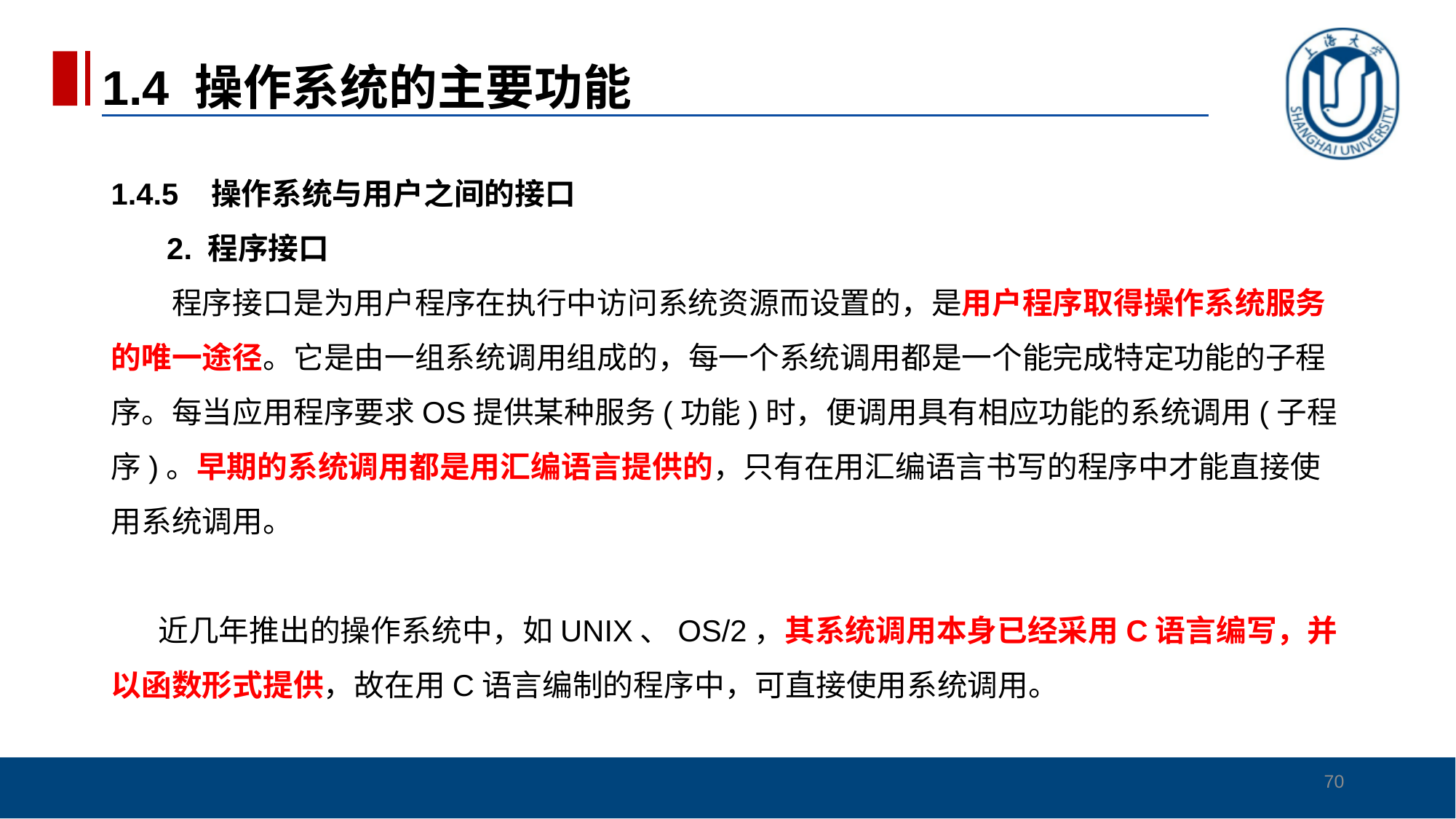

1.4 操作系统的主要功能
# 1.4.5   操作系统与用户之间的接口 2. 程序接口 　　程序接口是为用户程序在执行中访问系统资源而设置的，是用户程序取得操作系统服务的唯一途径。它是由一组系统调用组成的，每一个系统调用都是一个能完成特定功能的子程序。每当应用程序要求OS提供某种服务(功能)时，便调用具有相应功能的系统调用(子程序)。早期的系统调用都是用汇编语言提供的，只有在用汇编语言书写的程序中才能直接使用系统调用。 近几年推出的操作系统中，如UNIX、OS/2，其系统调用本身已经采用C语言编写，并以函数形式提供，故在用C语言编制的程序中，可直接使用系统调用。
70